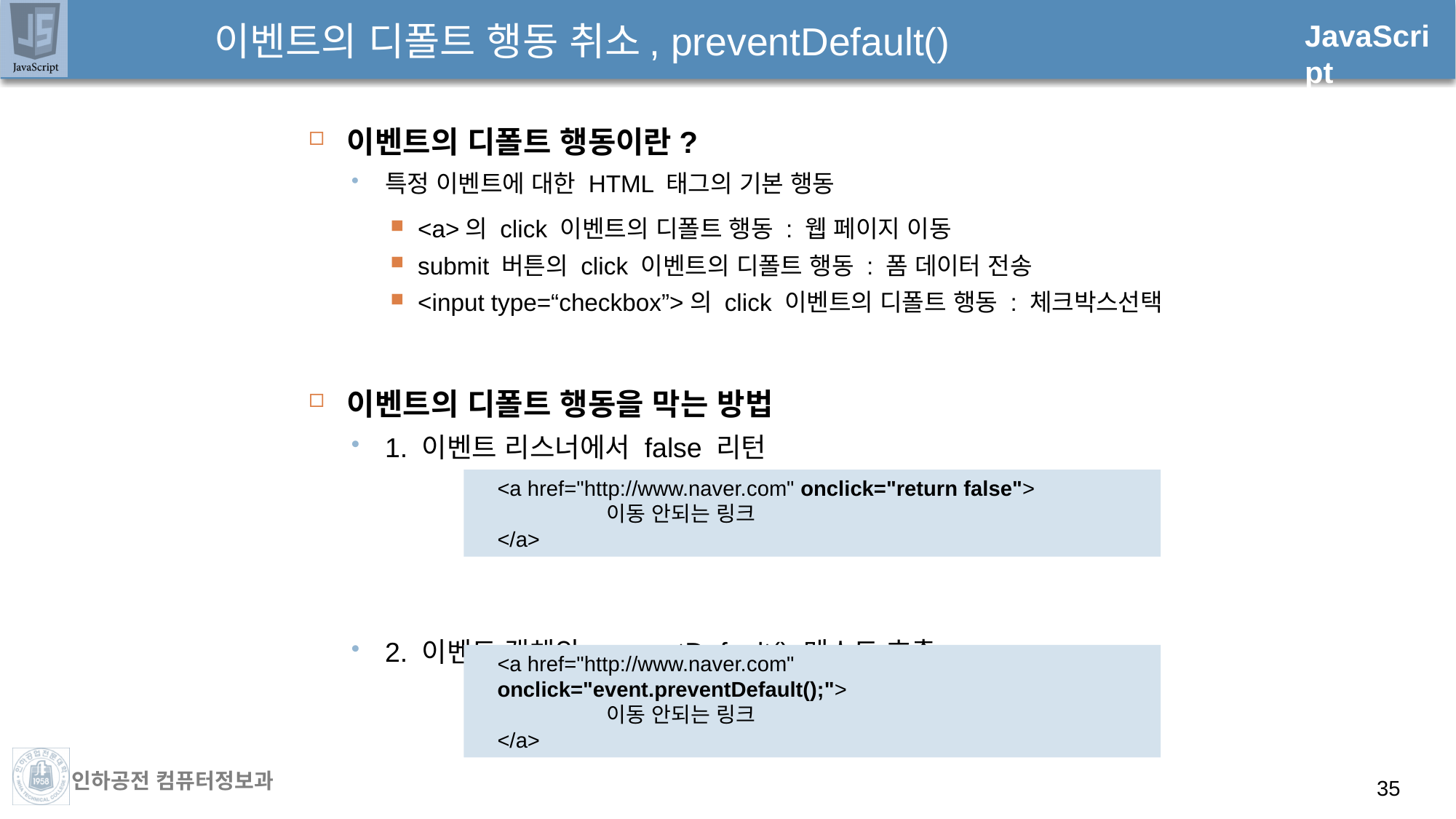

# 이벤트의 디폴트 행동 취소, preventDefault()
이벤트의 디폴트 행동이란?
특정 이벤트에 대한 HTML 태그의 기본 행동
<a>의 click 이벤트의 디폴트 행동 : 웹 페이지 이동
submit 버튼의 click 이벤트의 디폴트 행동 : 폼 데이터 전송
<input type=“checkbox”>의 click 이벤트의 디폴트 행동 : 체크박스선택

이벤트의 디폴트 행동을 막는 방법
1. 이벤트 리스너에서 false 리턴

2. 이벤트 객체의 preventDefault() 메소드 호출

35
<a href="http://www.naver.com" onclick="return false">
	이동 안되는 링크
</a>
<a href="http://www.naver.com" onclick="event.preventDefault();">
	이동 안되는 링크
</a>